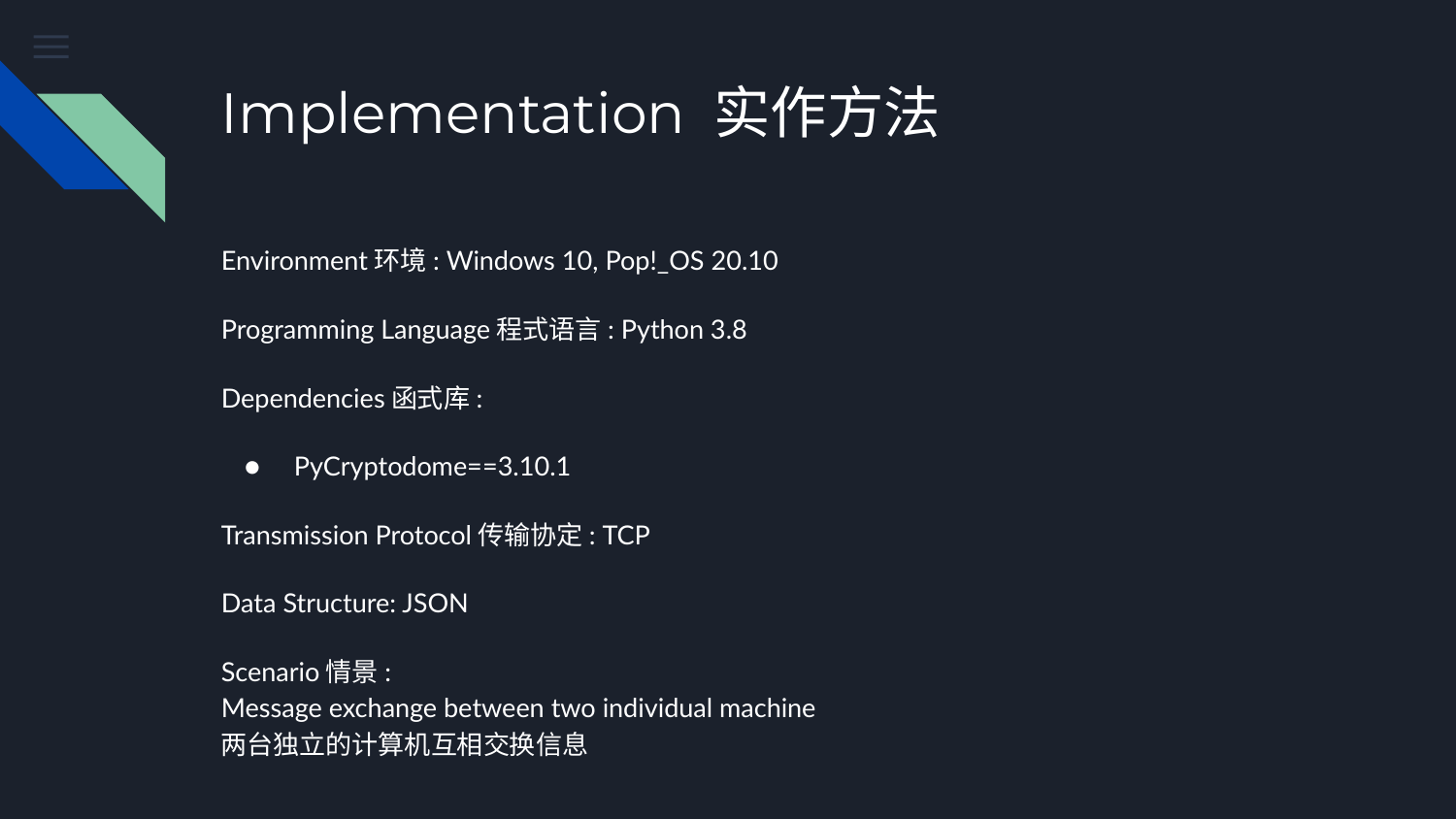

# Implementation 实作方法
Environment环境: Windows 10, Pop!_OS 20.10
Programming Language程式语言: Python 3.8
Dependencies函式库:
PyCryptodome==3.10.1
Transmission Protocol传输协定: TCP
Data Structure: JSON
Scenario情景:
Message exchange between two individual machine
两台独立的计算机互相交换信息